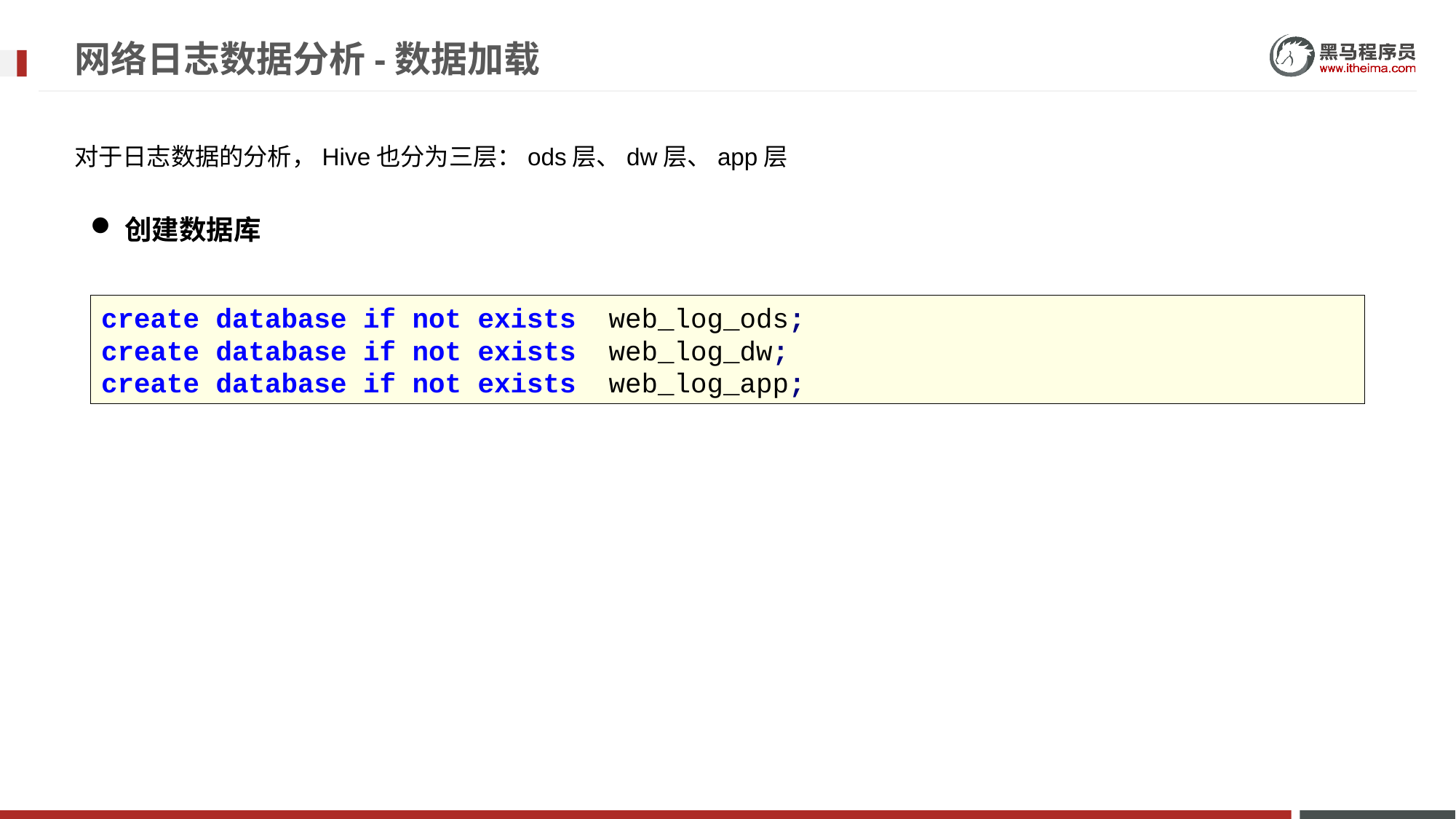

# 网络日志数据分析-数据加载
对于日志数据的分析，Hive也分为三层：ods层、dw层、app层
创建数据库
create database if not exists  web_log_ods;
create database if not exists  web_log_dw;
create database if not exists  web_log_app;